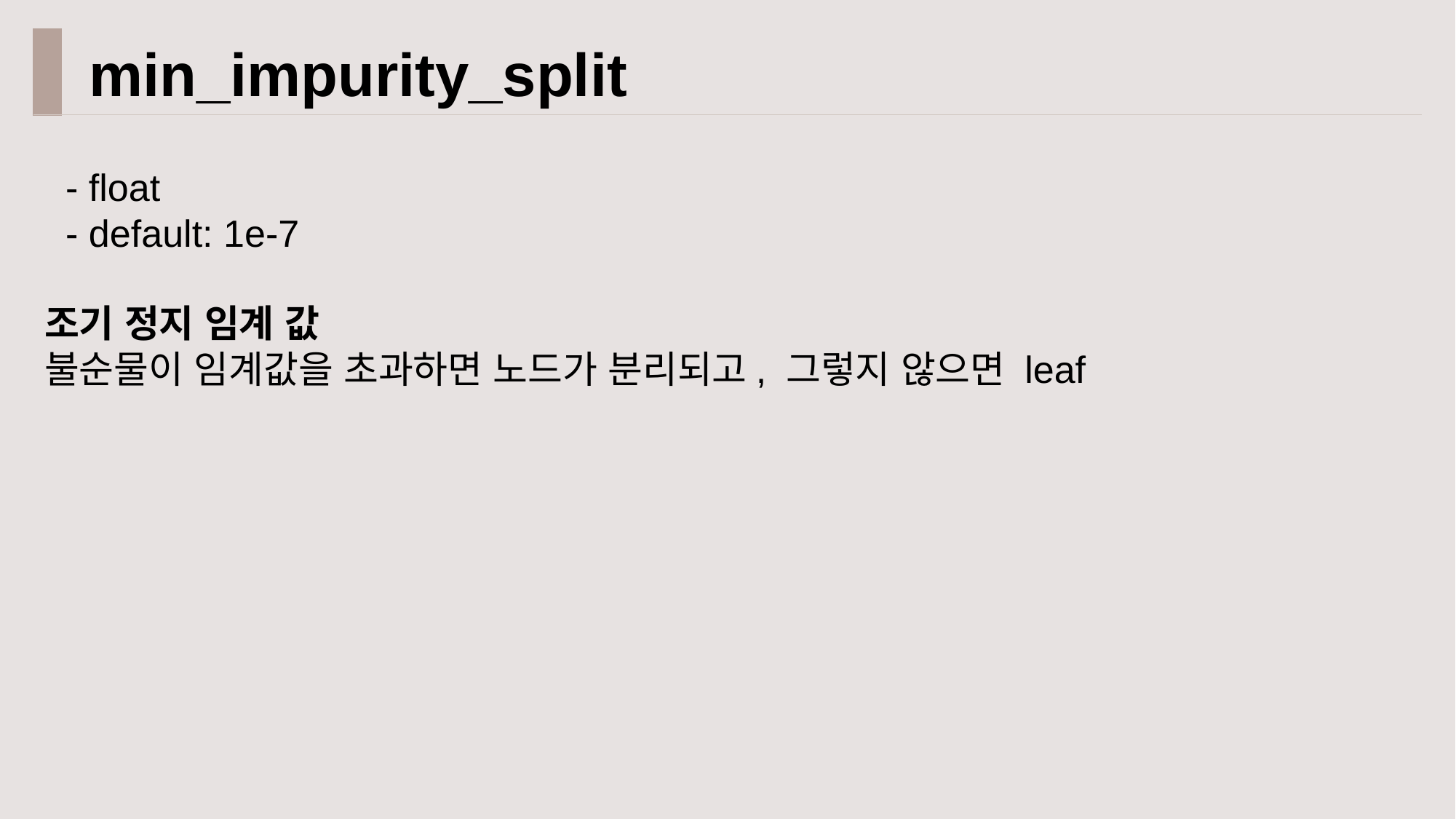

min_impurity_split
  - float
  - default: 1e-7

조기 정지 임계 값
불순물이 임계값을 초과하면 노드가 분리되고, 그렇지 않으면 leaf